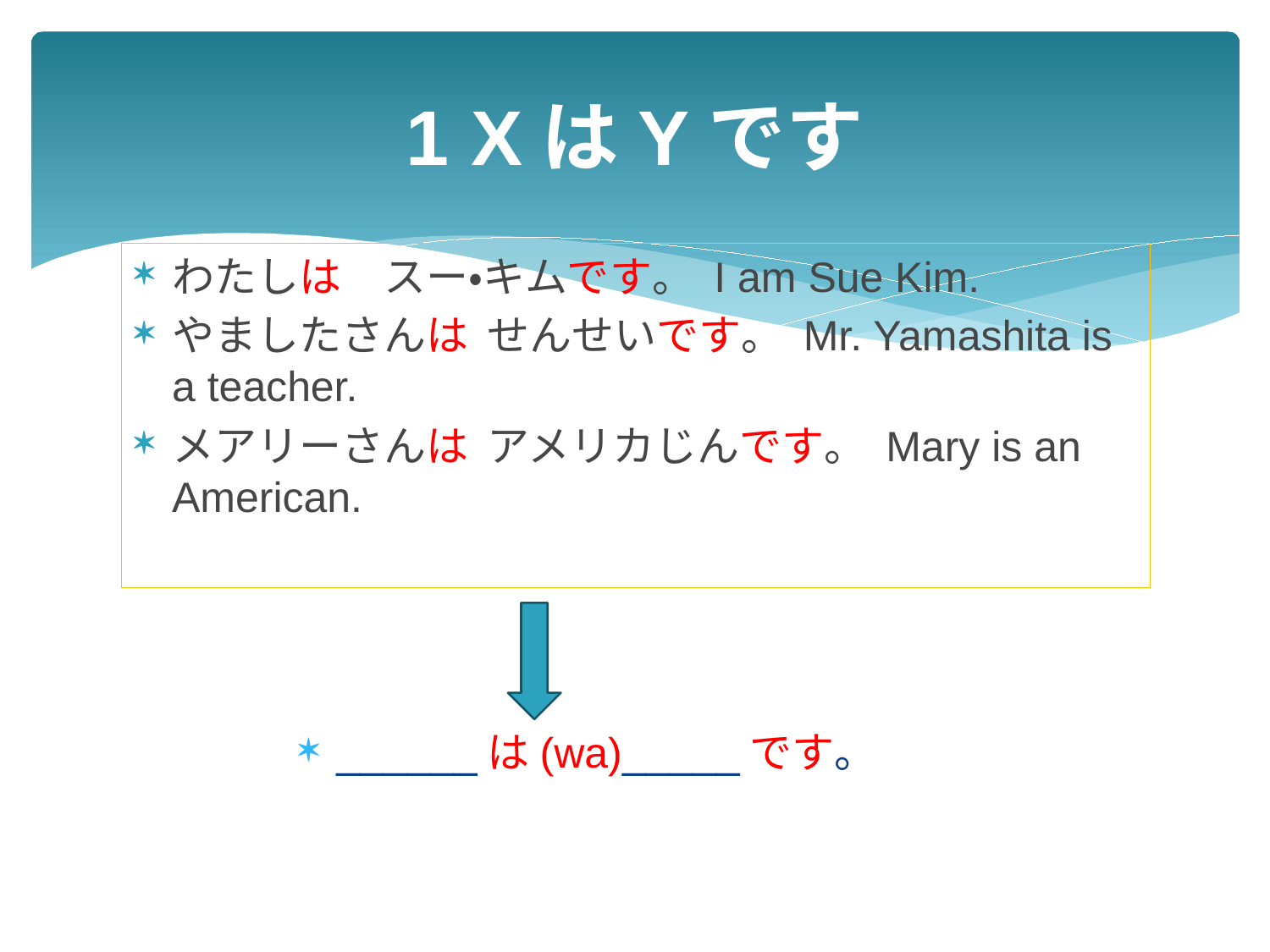

# 1 XはYです
わたしは　スー・キムです。 I am Sue Kim.
やましたさんは  せんせいです。 Mr. Yamashita is a teacher.
メアリーさんは  アメリカじんです。 Mary is an American.

______は(wa)_____です。